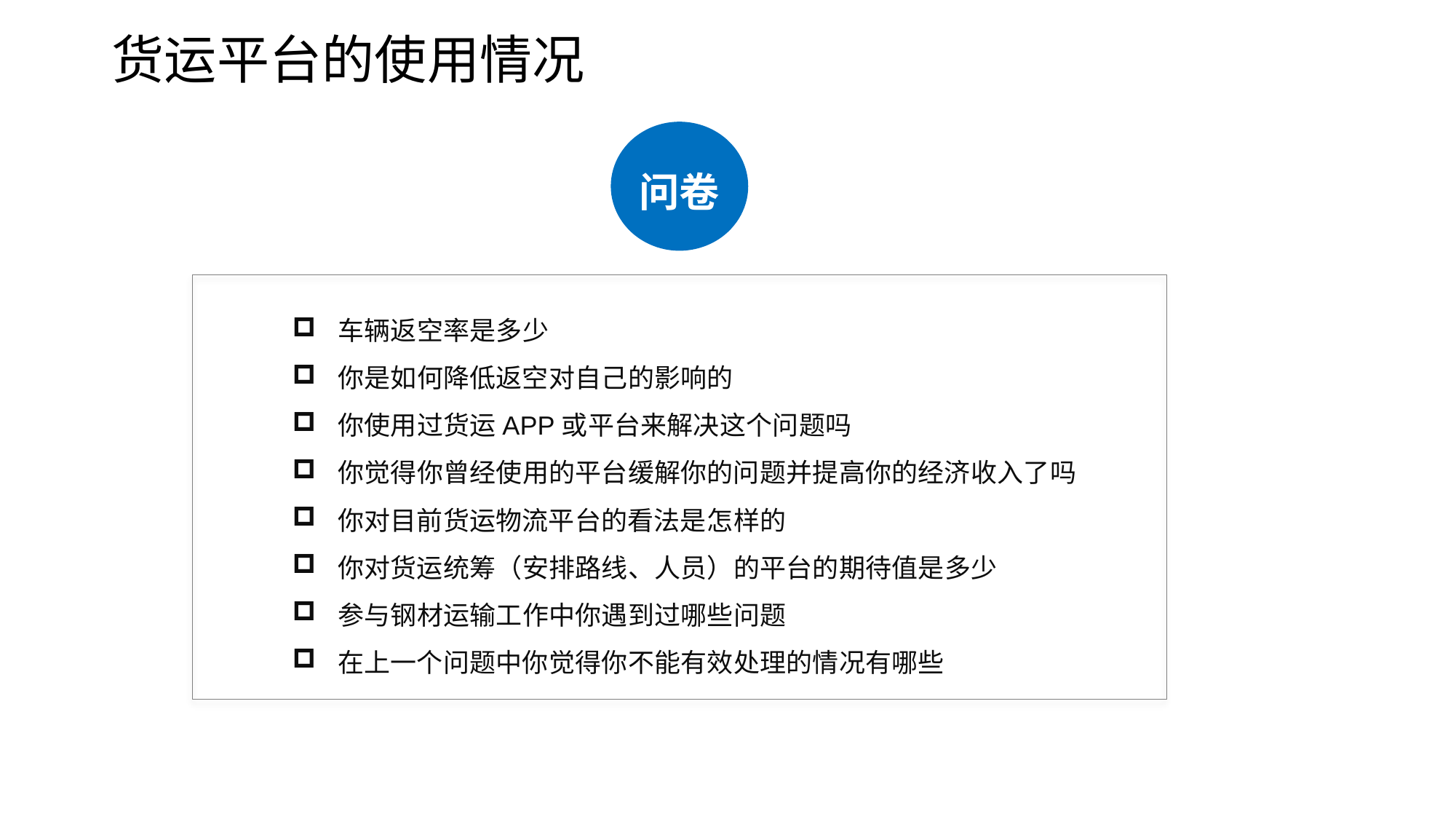

货运平台的使用情况
问卷

车辆返空率是多少
你是如何降低返空对自己的影响的
你使用过货运APP或平台来解决这个问题吗
你觉得你曾经使用的平台缓解你的问题并提高你的经济收入了吗
你对目前货运物流平台的看法是怎样的
你对货运统筹（安排路线、人员）的平台的期待值是多少
参与钢材运输工作中你遇到过哪些问题
在上一个问题中你觉得你不能有效处理的情况有哪些